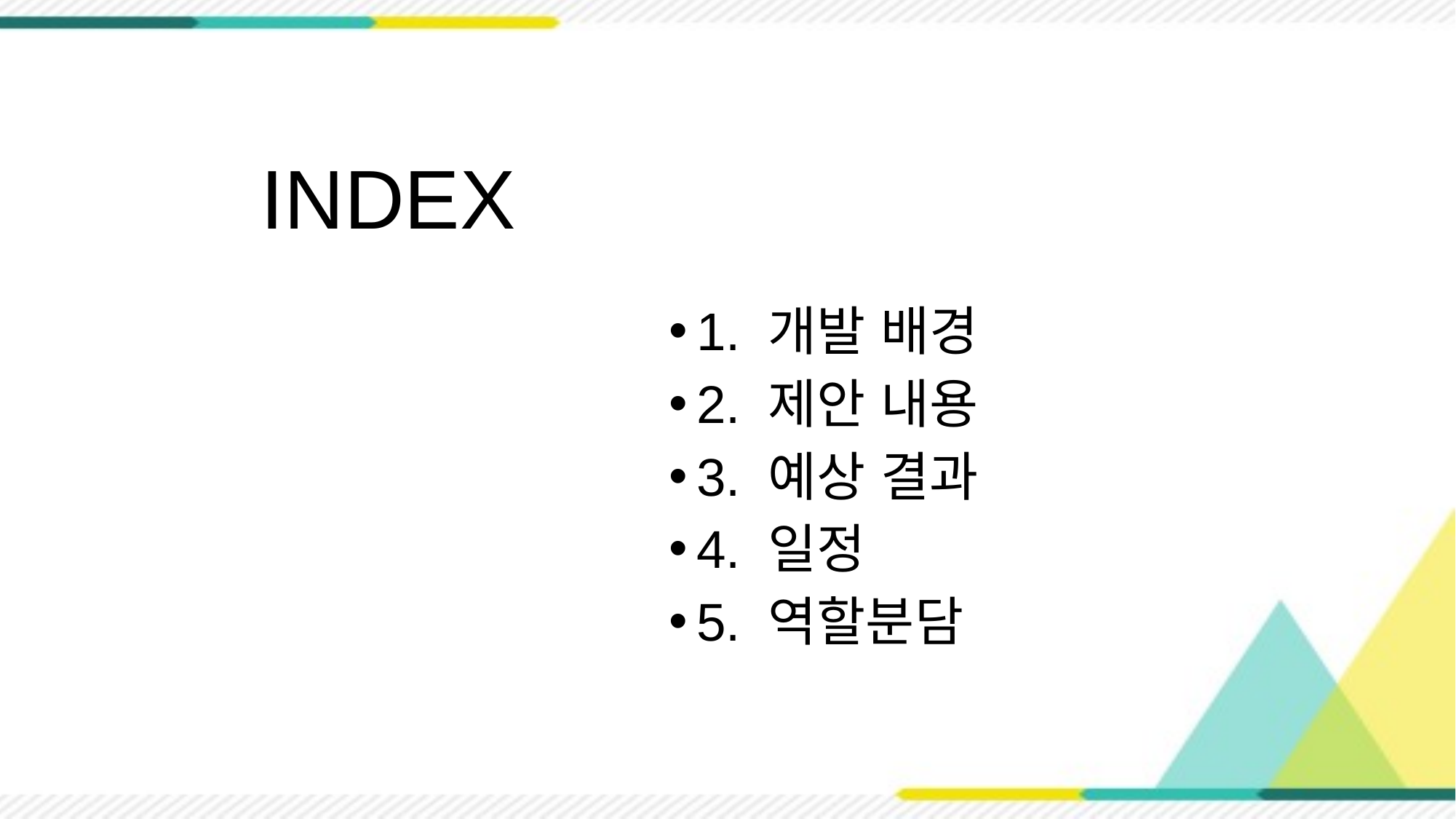

# INDEX
1. 개발 배경
2. 제안 내용
3. 예상 결과
4. 일정
5. 역할분담